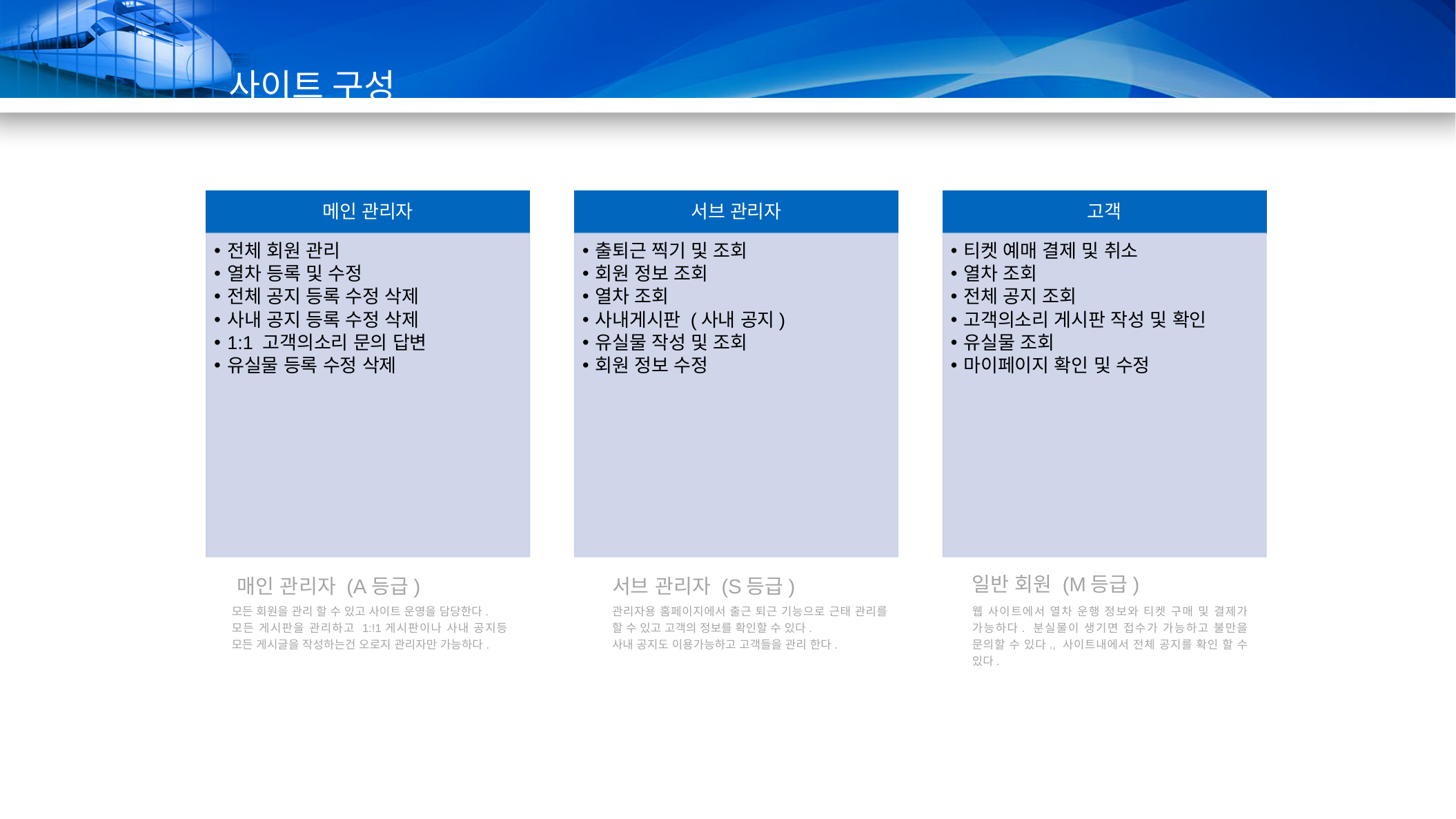

사이트 구성

메인 관리자

서브 관리자

고객

전체 회원 관리
열차 등록 및 수정
전체 공지 등록 수정 삭제
사내 공지 등록 수정 삭제
1:1 고객의소리 문의 답변
유실물 등록 수정 삭제

출퇴근 찍기 및 조회
회원 정보 조회
열차 조회
사내게시판 (사내 공지)
유실물 작성 및 조회
회원 정보 수정

티켓 예매 결제 및 취소
열차 조회
전체 공지 조회
고객의소리 게시판 작성 및 확인
유실물 조회
마이페이지 확인 및 수정

일반 회원 (M등급)
매인 관리자 (A등급)
서브 관리자 (S등급)
웹 사이트에서 열차 운행 정보와 티켓 구매 및 결제가 가능하다. 분실물이 생기면 접수가 가능하고 불만을 문의할 수 있다., 사이트내에서 전체 공지를 확인 할 수 있다.
모든 회원을 관리 할 수 있고 사이트 운영을 담당한다.
모든 게시판을 관리하고 1:!1게시판이나 사내 공지등 모든 게시글을 작성하는건 오로지 관리자만 가능하다.
관리자용 홈페이지에서 출근 퇴근 기능으로 근태 관리를 할 수 있고 고객의 정보를 확인할 수 있다.
사내 공지도 이용가능하고 고객들을 관리 한다.